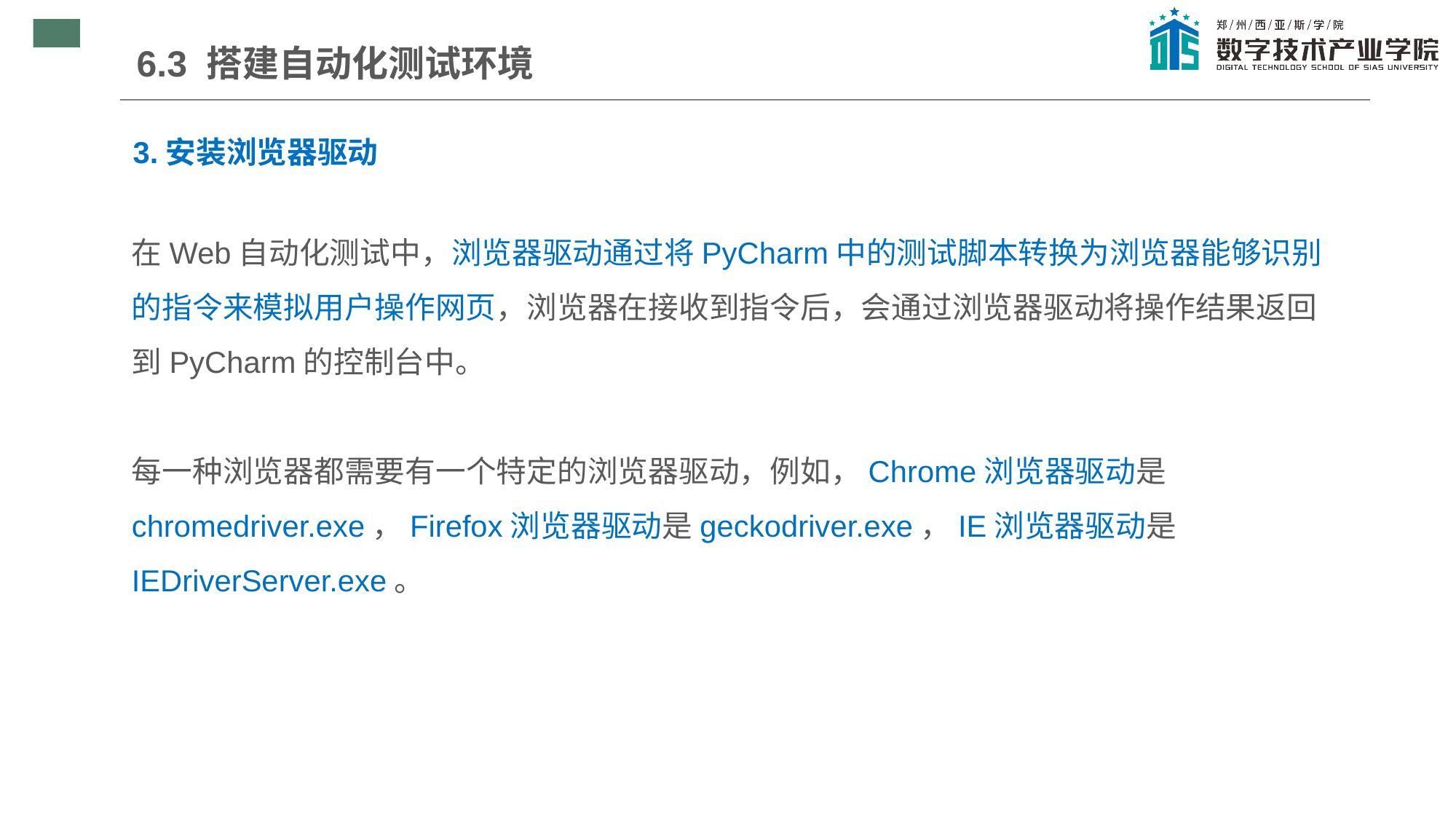

6.3 搭建自动化测试环境
3.安装浏览器驱动
在Web自动化测试中，浏览器驱动通过将PyCharm中的测试脚本转换为浏览器能够识别的指令来模拟用户操作网页，浏览器在接收到指令后，会通过浏览器驱动将操作结果返回到PyCharm的控制台中。

每一种浏览器都需要有一个特定的浏览器驱动，例如，Chrome浏览器驱动是chromedriver.exe，Firefox浏览器驱动是geckodriver.exe，IE浏览器驱动是IEDriverServer.exe。